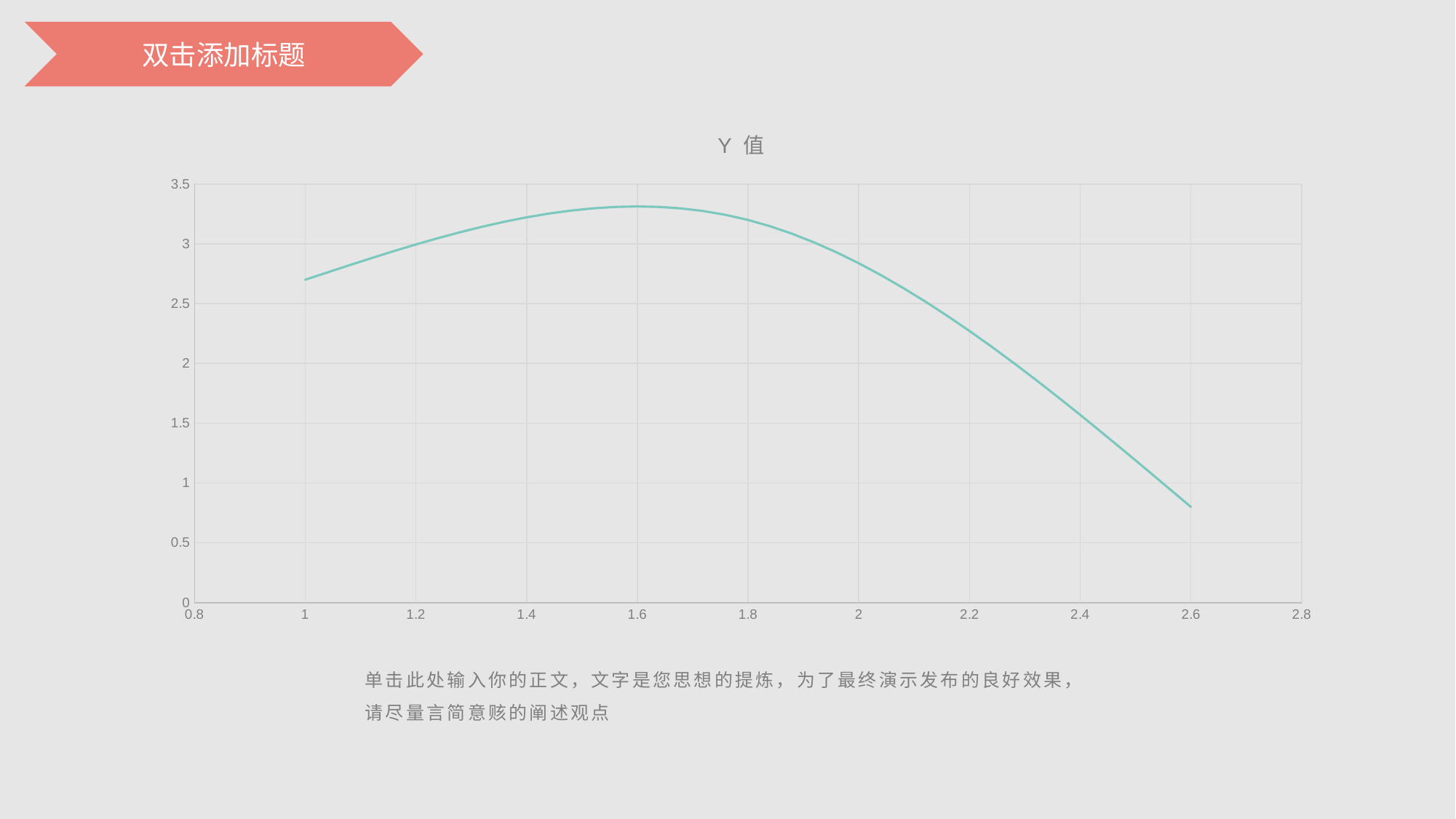

双击添加标题

### Chart:

| Category | Y 值 |
|---|---|
单击此处输入你的正文，文字是您思想的提炼，为了最终演示发布的良好效果，请尽量言简意赅的阐述观点